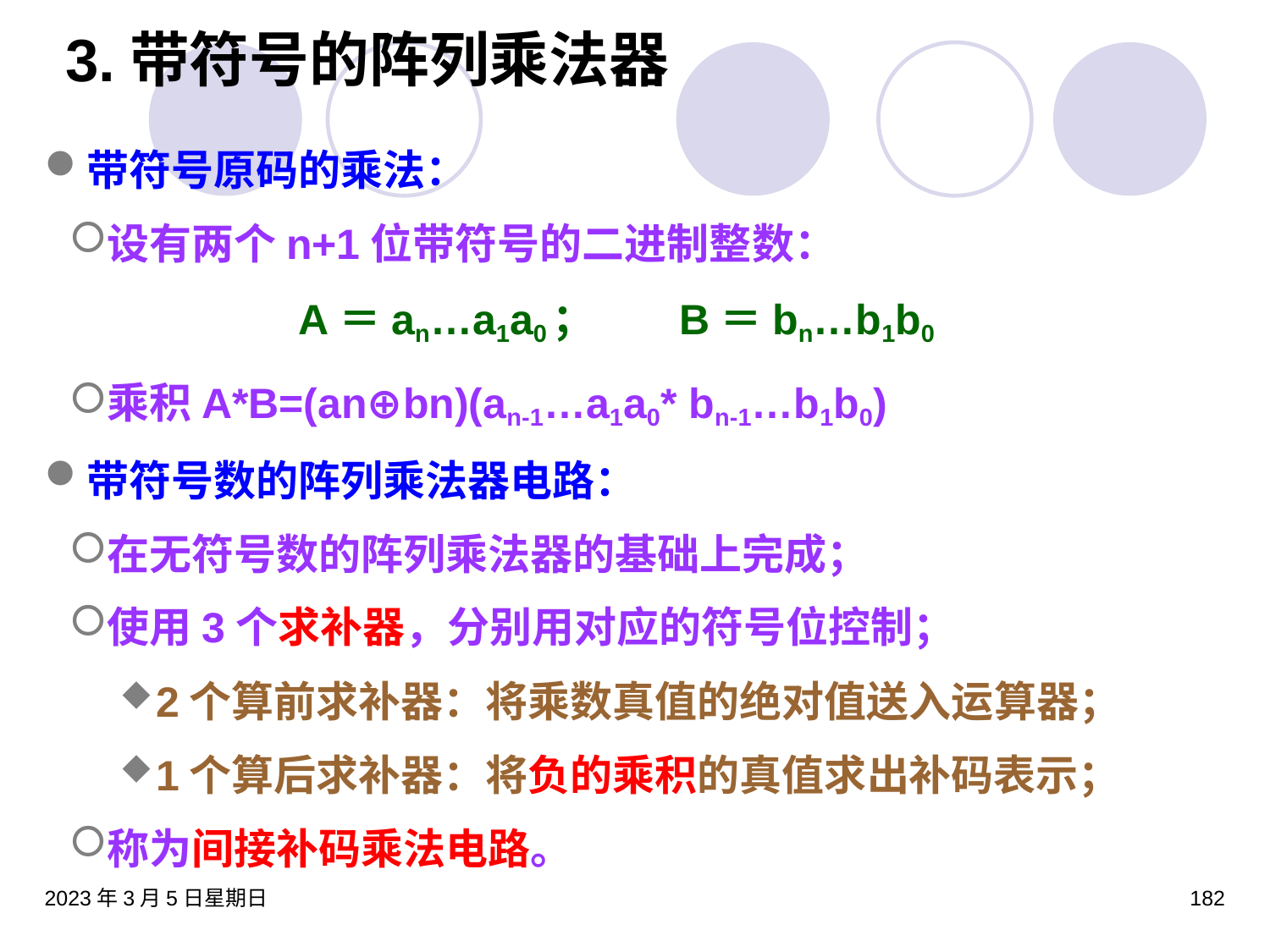

# 3.带符号的阵列乘法器
带符号原码的乘法：
设有两个n+1位带符号的二进制整数：
		A＝an…a1a0	；	B＝bn…b1b0
乘积A*B=(an⊕bn)(an-1…a1a0* bn-1…b1b0)
带符号数的阵列乘法器电路：
在无符号数的阵列乘法器的基础上完成；
使用3个求补器，分别用对应的符号位控制；
2个算前求补器：将乘数真值的绝对值送入运算器；
1个算后求补器：将负的乘积的真值求出补码表示；
称为间接补码乘法电路。
2023年3月5日星期日
182